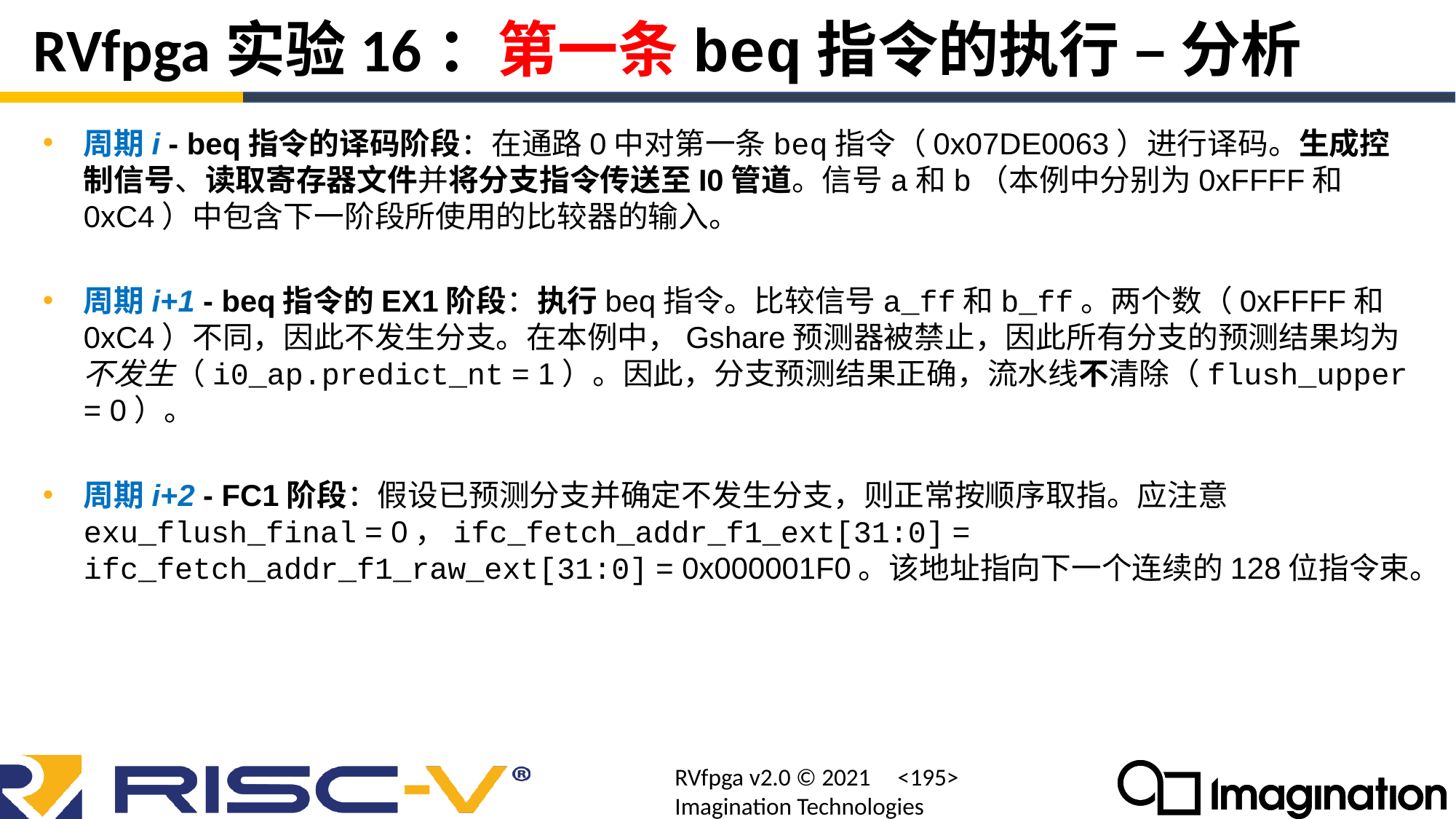

# RVfpga实验16：第一条beq指令的执行 – 分析
周期i - beq指令的译码阶段：在通路0中对第一条beq指令（0x07DE0063）进行译码。生成控制信号、读取寄存器文件并将分支指令传送至I0管道。信号a和b（本例中分别为0xFFFF和0xC4）中包含下一阶段所使用的比较器的输入。

周期i+1 - beq指令的EX1阶段：执行beq指令。比较信号a_ff和b_ff。两个数（0xFFFF和0xC4）不同，因此不发生分支。在本例中，Gshare预测器被禁止，因此所有分支的预测结果均为不发生（i0_ap.predict_nt = 1）。因此，分支预测结果正确，流水线不清除（flush_upper = 0）。

周期i+2 - FC1阶段：假设已预测分支并确定不发生分支，则正常按顺序取指。应注意exu_flush_final = 0，ifc_fetch_addr_f1_ext[31:0] = ifc_fetch_addr_f1_raw_ext[31:0] = 0x000001F0。该地址指向下一个连续的128位指令束。